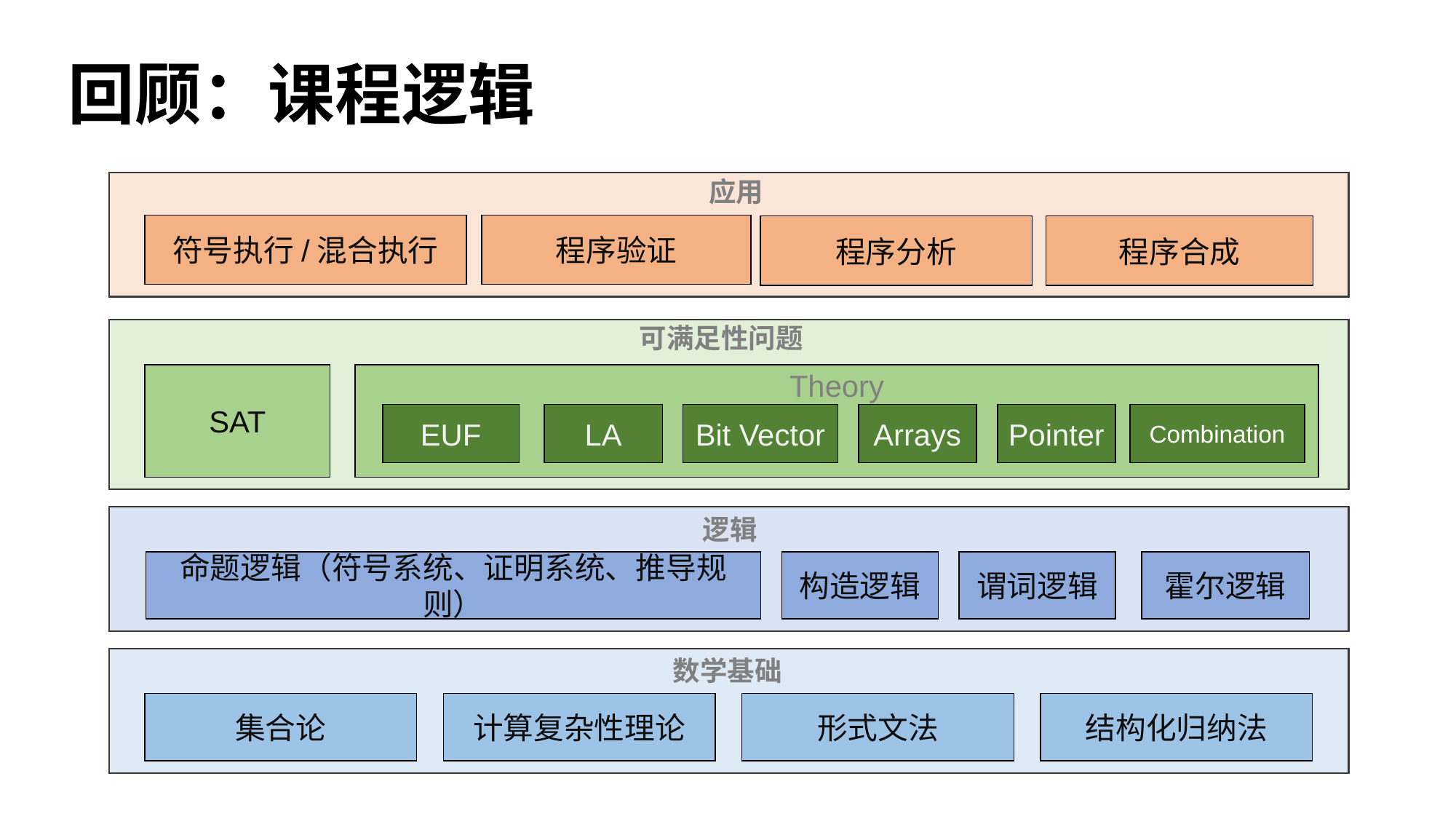

# 回顾：课程逻辑
应用

符号执行/混合执行
程序验证
程序分析
程序合成
可满足性问题

SAT
Theory

Pointer
Combination
EUF
LA
Bit Vector
Arrays
逻辑

霍尔逻辑
命题逻辑（符号系统、证明系统、推导规则）
构造逻辑
谓词逻辑

数学基础
集合论
计算复杂性理论
形式文法
结构化归纳法